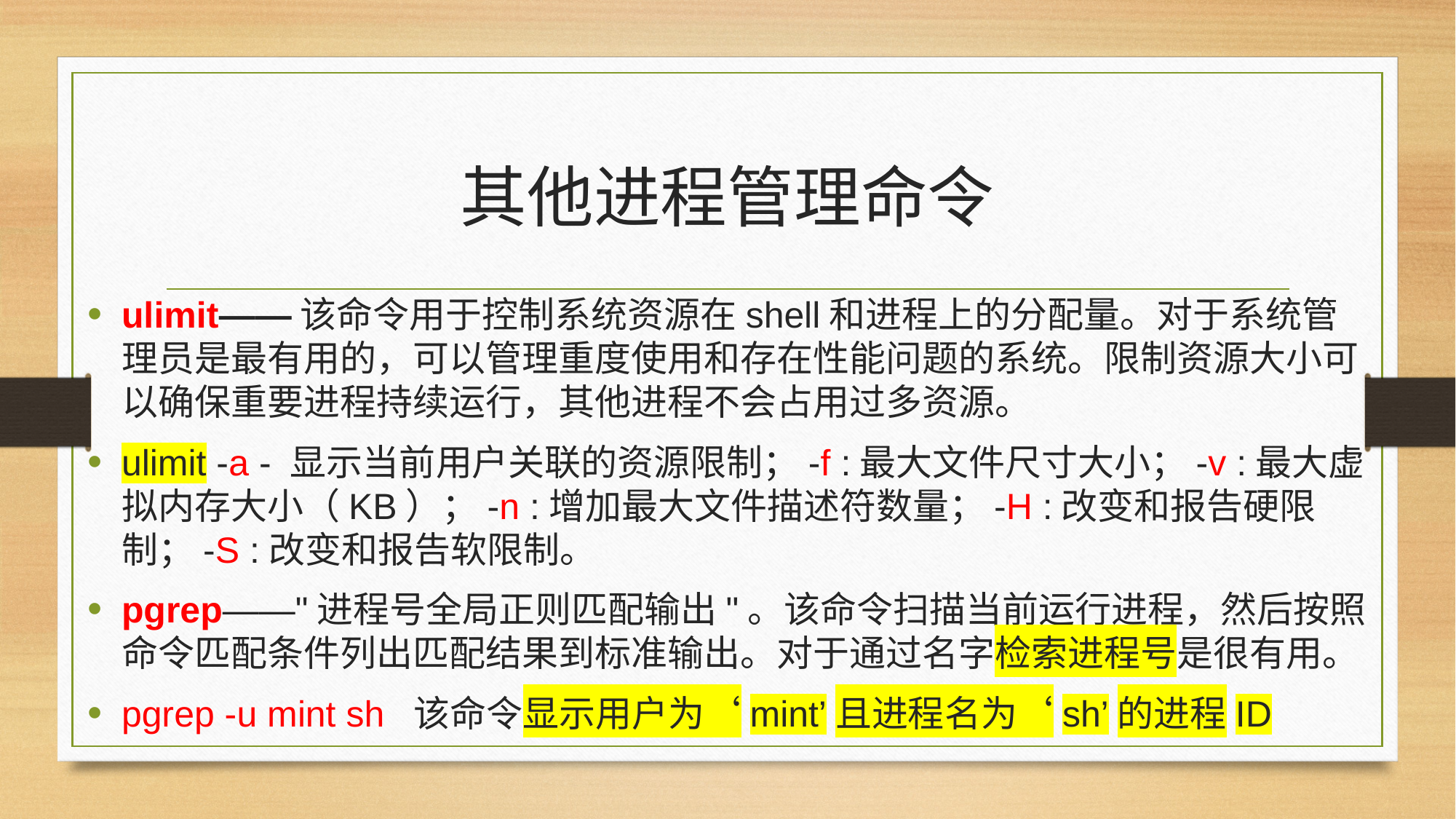

# 其他进程管理命令
ulimit——该命令用于控制系统资源在shell和进程上的分配量。对于系统管理员是最有用的，可以管理重度使用和存在性能问题的系统。限制资源大小可以确保重要进程持续运行，其他进程不会占用过多资源。
ulimit -a - 显示当前用户关联的资源限制；-f :最大文件尺寸大小；-v :最大虚拟内存大小（KB）；-n :增加最大文件描述符数量；-H :改变和报告硬限制；-S :改变和报告软限制。
pgrep——"进程号全局正则匹配输出"。该命令扫描当前运行进程，然后按照命令匹配条件列出匹配结果到标准输出。对于通过名字检索进程号是很有用。
pgrep -u mint sh  该命令显示用户为‘mint’且进程名为‘sh’的进程ID